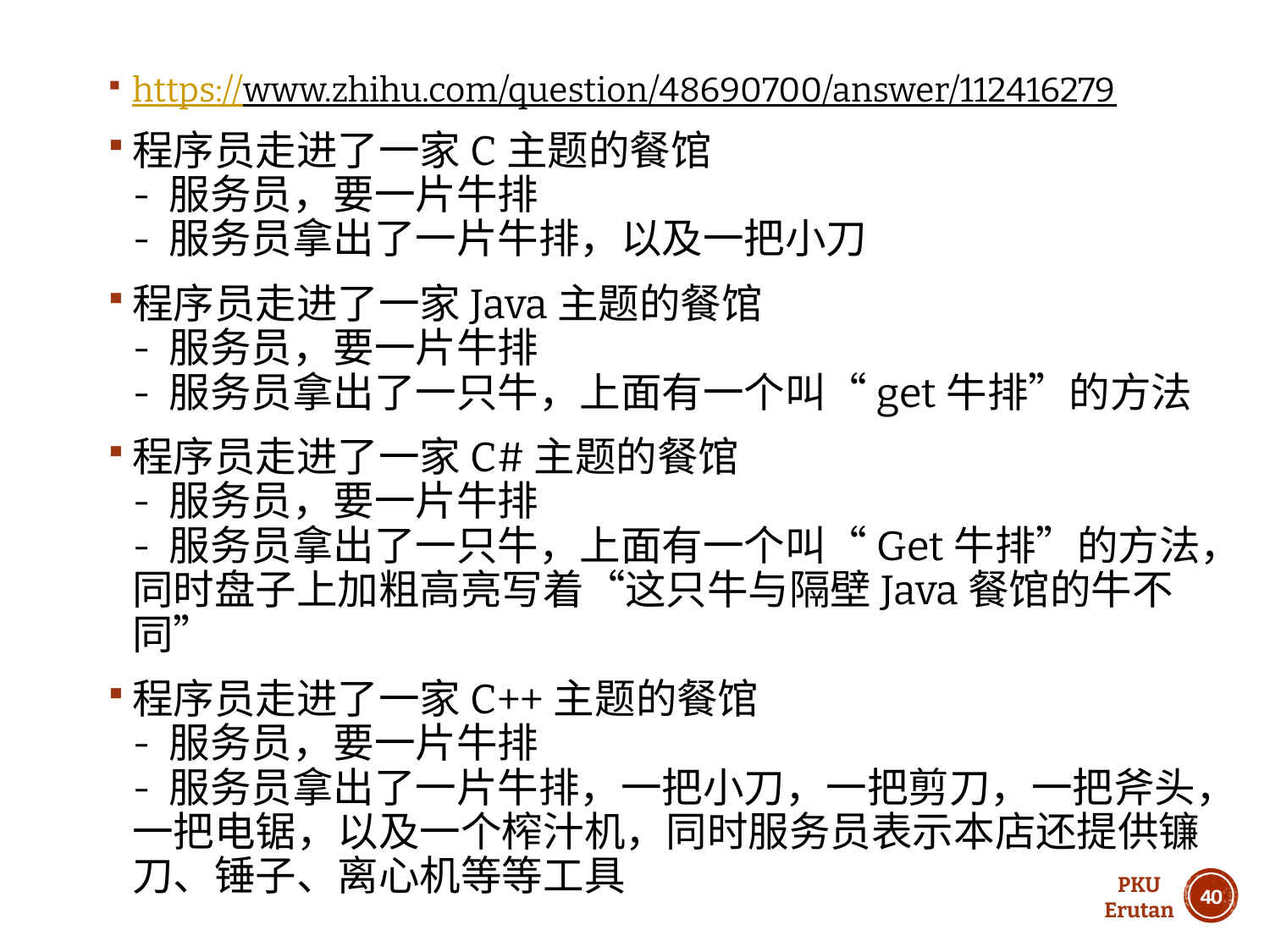

https://www.zhihu.com/question/48690700/answer/112416279
程序员走进了一家C主题的餐馆
- 服务员，要一片牛排
- 服务员拿出了一片牛排，以及一把小刀
程序员走进了一家Java主题的餐馆
- 服务员，要一片牛排
- 服务员拿出了一只牛，上面有一个叫“get牛排”的方法
程序员走进了一家C#主题的餐馆
- 服务员，要一片牛排
- 服务员拿出了一只牛，上面有一个叫“Get牛排”的方法，同时盘子上加粗高亮写着“这只牛与隔壁Java餐馆的牛不同”
程序员走进了一家C++主题的餐馆
- 服务员，要一片牛排
- 服务员拿出了一片牛排，一把小刀，一把剪刀，一把斧头，一把电锯，以及一个榨汁机，同时服务员表示本店还提供镰刀、锤子、离心机等等工具
PKU
Erutan
40